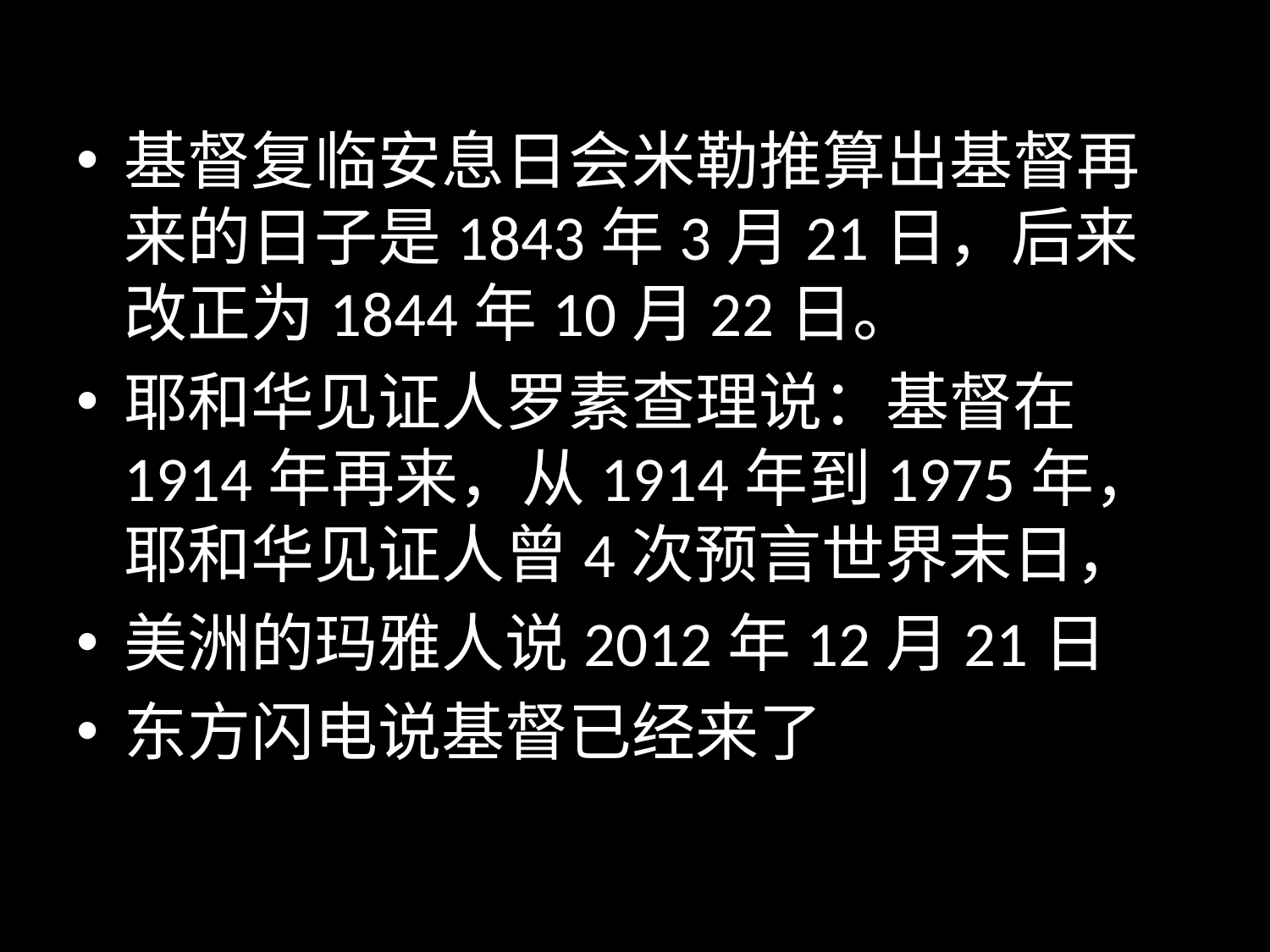

#
基督复临安息日会米勒推算出基督再来的日子是1843年3月21日，后来改正为1844年10月22日。
耶和华见证人罗素查理说：基督在1914年再来，从1914年到1975年，耶和华见证人曾4次预言世界末日，
美洲的玛雅人说2012年12月21日
东方闪电说基督已经来了